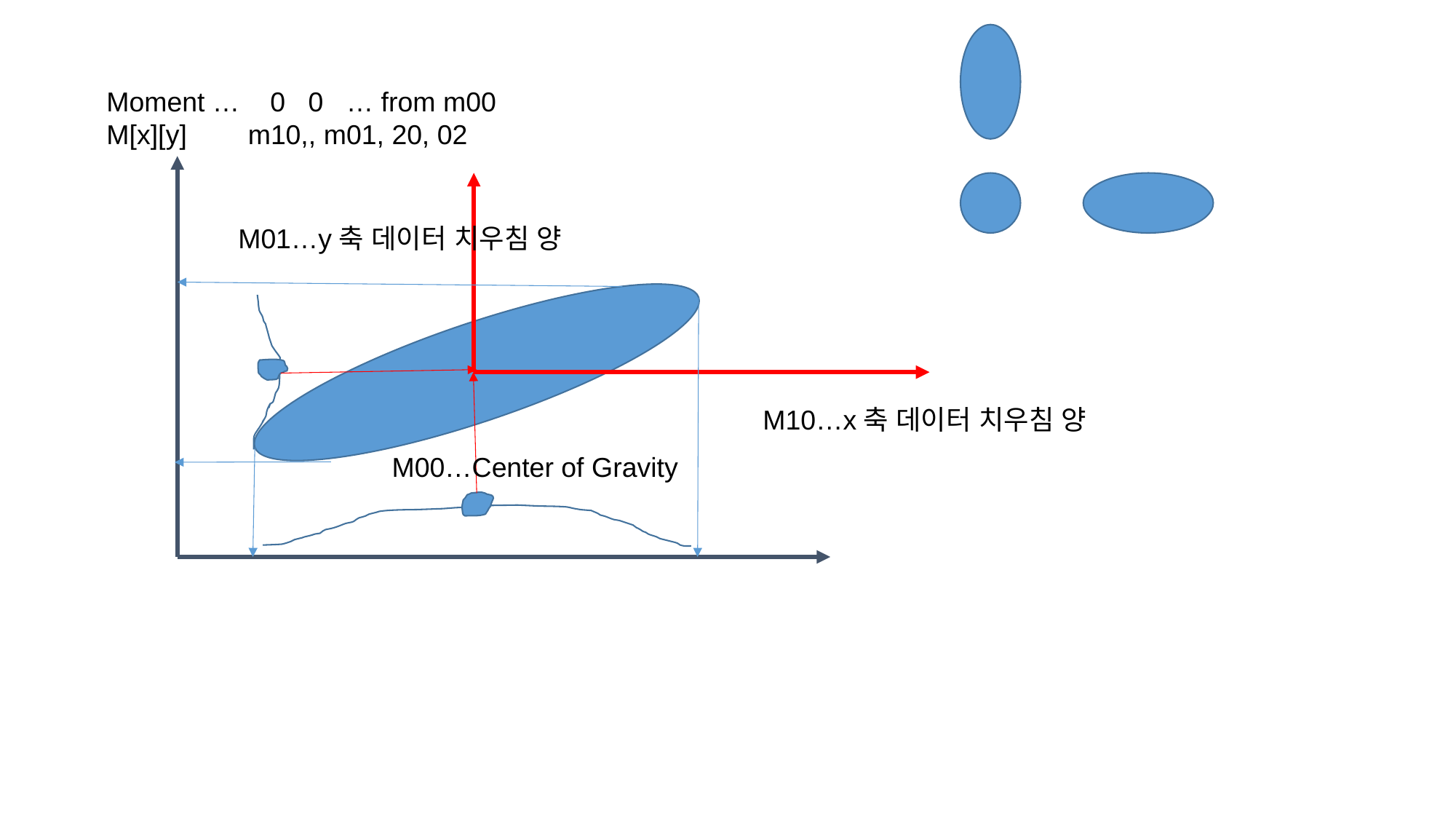

Moment …    0   0   … from m00
M[x][y]        m10,, m01, 20, 02

M01…y축 데이터 치우침 양

M10…x축 데이터 치우침 양
M00…Center of Gravity